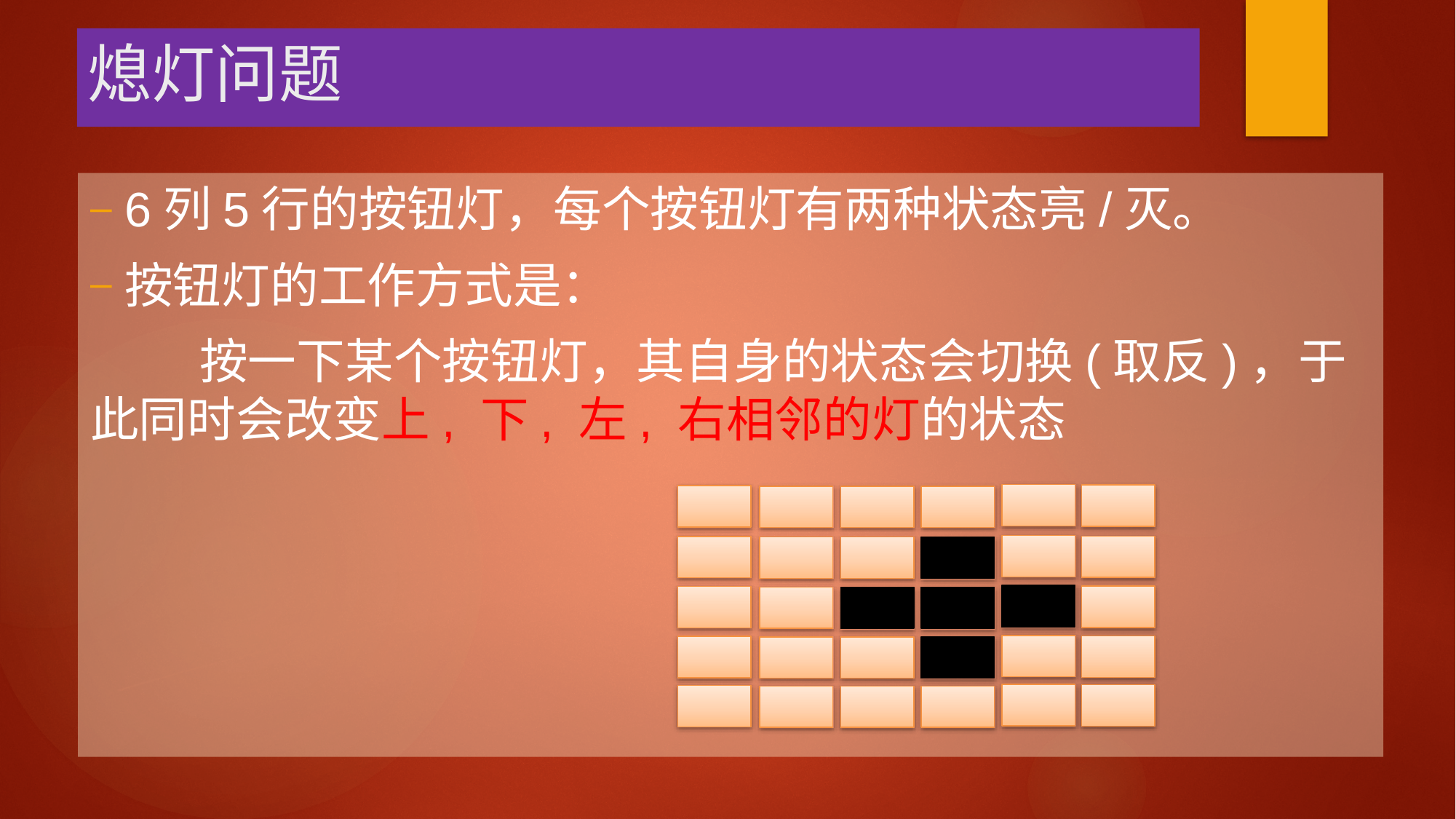

# 熄灯问题
6列5行的按钮灯，每个按钮灯有两种状态亮/灭。
按钮灯的工作方式是：
	按一下某个按钮灯，其自身的状态会切换(取反)，于此同时会改变上, 下, 左, 右相邻的灯的状态